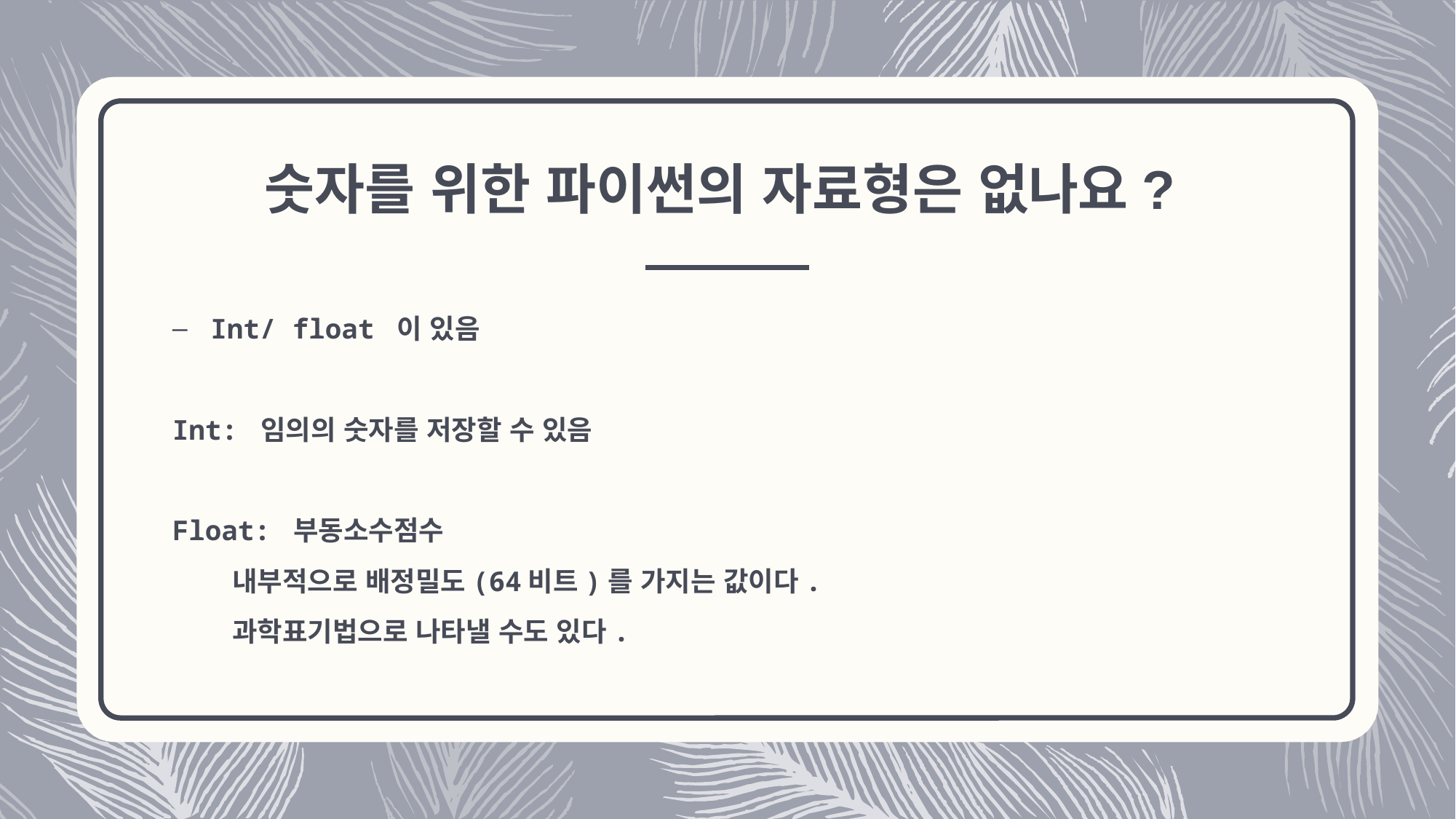

# 숫자를 위한 파이썬의 자료형은 없나요?
Int/ float 이 있음

Int: 임의의 숫자를 저장할 수 있음

Float: 부동소수점수
       내부적으로 배정밀도(64비트)를 가지는 값이다.
       과학표기법으로 나타낼 수도 있다.